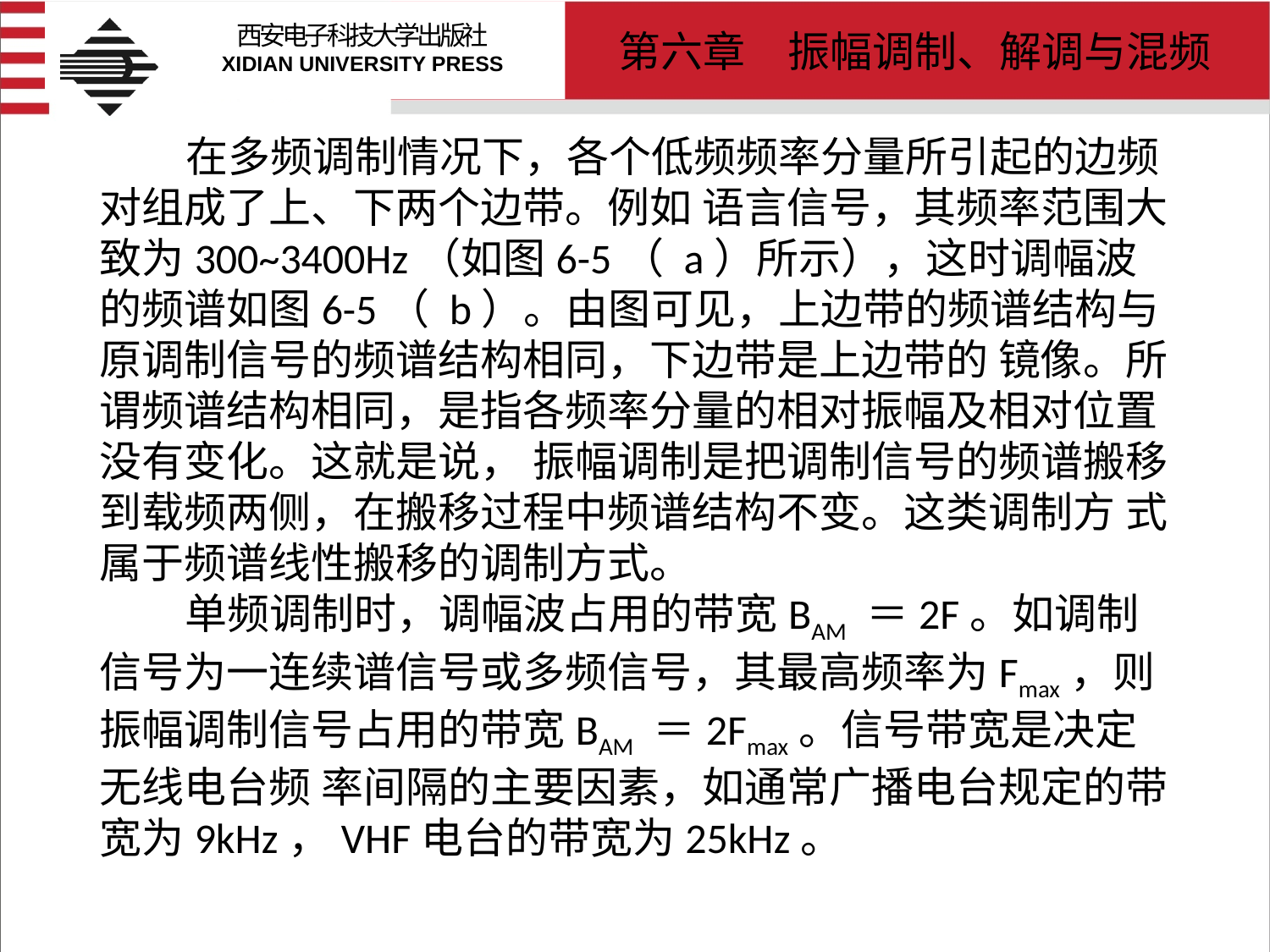

# 在多频调制情况下，各个低频频率分量所引起的边频对组成了上、下两个边带。例如 语言信号，其频率范围大致为300~3400Hz（如图6-5（ a）所示），这时调幅波的频谱如图6-5（ b）。由图可见，上边带的频谱结构与原调制信号的频谱结构相同，下边带是上边带的 镜像。所谓频谱结构相同，是指各频率分量的相对振幅及相对位置没有变化。这就是说， 振幅调制是把调制信号的频谱搬移到载频两侧，在搬移过程中频谱结构不变。这类调制方 式属于频谱线性搬移的调制方式。 单频调制时，调幅波占用的带宽BAM ＝2F。如调制信号为一连续谱信号或多频信号，其最高频率为Fmax，则振幅调制信号占用的带宽BAM ＝2Fmax。信号带宽是决定无线电台频 率间隔的主要因素，如通常广播电台规定的带宽为9kHz，VHF电台的带宽为25kHz。